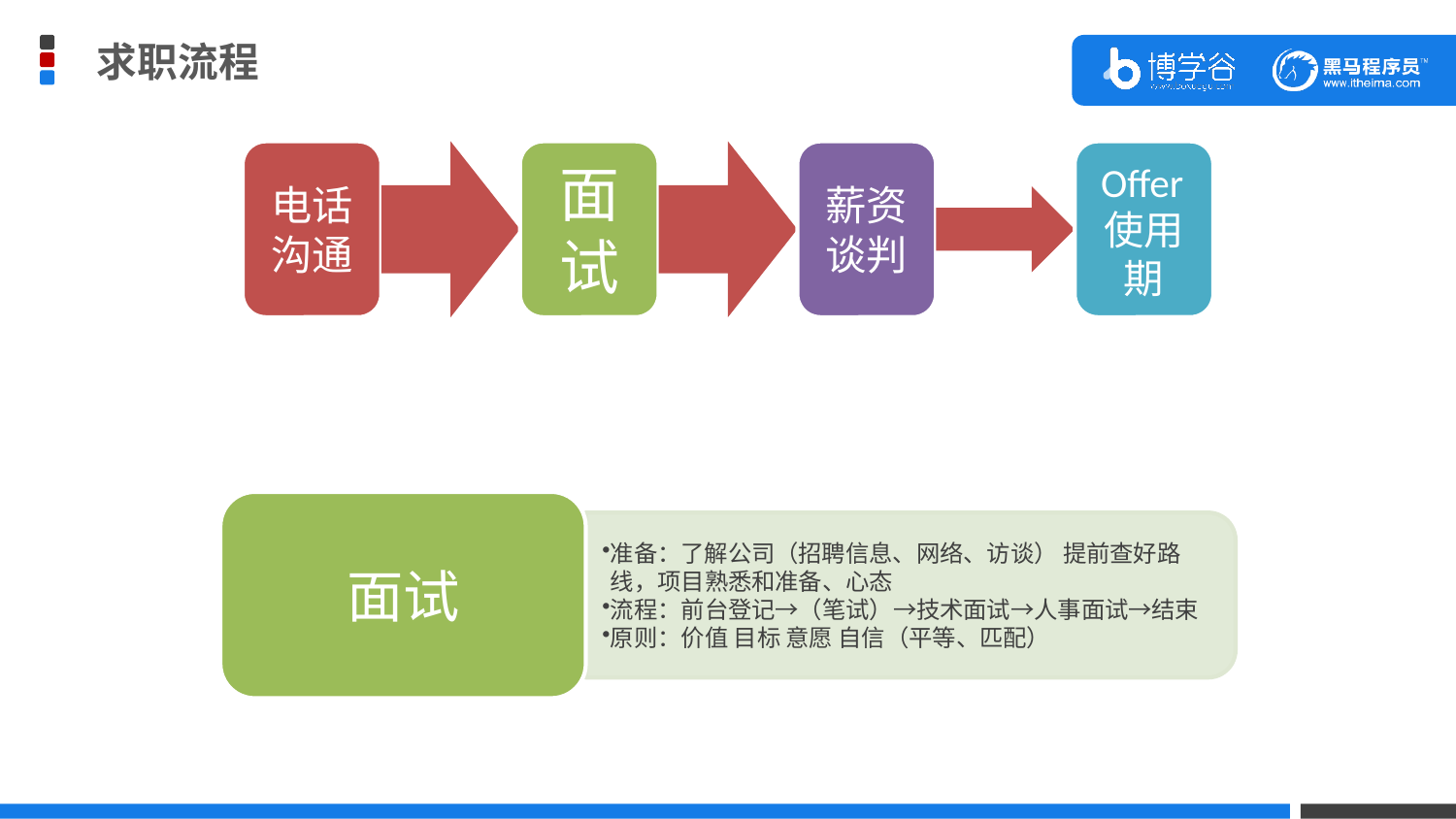

求职流程
电话沟通
面试
薪资谈判
Offer使用期

面试
准备：了解公司（招聘信息、网络、访谈） 提前查好路线，项目熟悉和准备、心态
流程：前台登记→（笔试）→技术面试→人事面试→结束
原则：价值 目标 意愿 自信（平等、匹配）